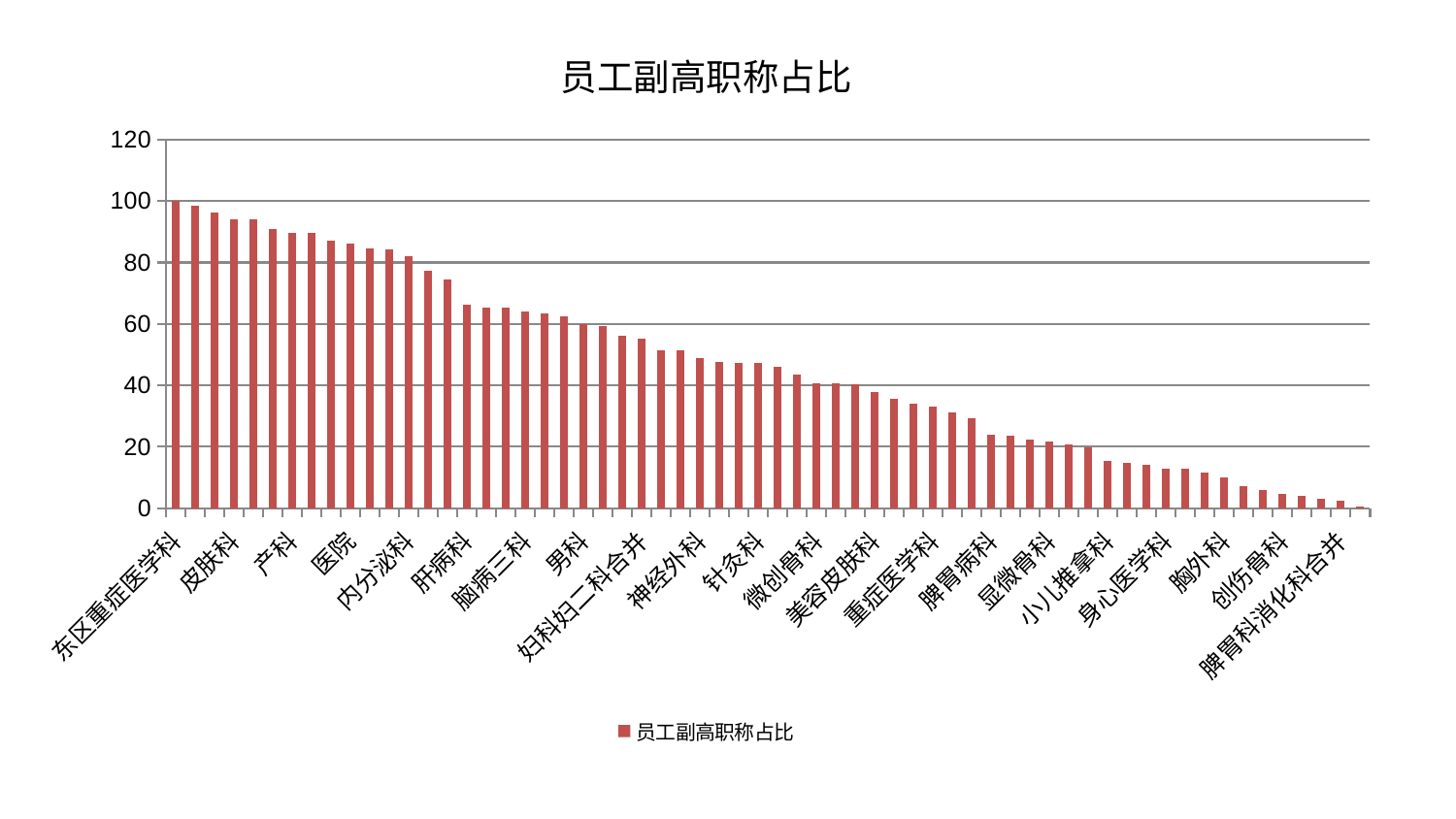

### Chart: 员工副高职称占比

| Category | 员工副高职称占比 |
|---|---|
| 东区重症医学科 | 100.0 |
| 肾脏内科 | 98.39793441691342 |
| 肾病科 | 96.3688410603123 |
| 皮肤科 | 94.1137312167352 |
| 肛肠科 | 94.00306698889766 |
| 血液科 | 90.7576274298021 |
| 产科 | 89.69064894393676 |
| 肿瘤内科 | 89.54305591466878 |
| 乳腺甲状腺外科 | 87.2602082514827 |
| 医院 | 86.33495930634008 |
| 心病三科 | 84.59674681724202 |
| 东区肾病科 | 84.35161633692464 |
| 内分泌科 | 81.96101733306959 |
| 呼吸内科 | 77.36606454378267 |
| 综合内科 | 74.3807098660432 |
| 肝病科 | 66.27892568095771 |
| 神经内科 | 65.27750679879341 |
| 西区重症医学科 | 65.2153289298984 |
| 脑病三科 | 64.02344315486656 |
| 运动损伤骨科 | 63.405298432325324 |
| 老年医学科 | 62.503380005843304 |
| 男科 | 59.82473046503632 |
| 肝胆外科 | 59.16422863429778 |
| 妇科 | 56.31599245041649 |
| 妇科妇二科合并 | 55.148886417493436 |
| 小儿骨科 | 51.46198840986242 |
| 眼科 | 51.443749730155446 |
| 神经外科 | 48.91974026934087 |
| 推拿科 | 47.74994857760871 |
| 康复科 | 47.451112138549114 |
| 针灸科 | 47.255940997036845 |
| 心病一科 | 45.937779459385816 |
| 脑病二科 | 43.58530658673796 |
| 微创骨科 | 40.78351227954829 |
| 妇二科 | 40.54635545398629 |
| 心病四科 | 40.357839184421024 |
| 美容皮肤科 | 37.87781956363681 |
| 周围血管科 | 35.63760165294019 |
| 脊柱骨科 | 33.96756159112876 |
| 重症医学科 | 33.007885562149205 |
| 消化内科 | 31.166384852289216 |
| 脑病一科 | 29.414575988482817 |
| 脾胃病科 | 23.866278497780492 |
| 关节骨科 | 23.511426609655757 |
| 耳鼻喉科 | 22.37206524959229 |
| 显微骨科 | 21.82000647133693 |
| 骨科 | 20.730686170177123 |
| 儿科 | 19.693793451880282 |
| 小儿推拿科 | 15.30841318708776 |
| 中医外治中心 | 14.80657890799012 |
| 风湿病科 | 14.105140169580725 |
| 身心医学科 | 13.033355062049095 |
| 泌尿外科 | 12.788757336209574 |
| 心病二科 | 11.636040313766667 |
| 胸外科 | 9.953114449790494 |
| 口腔科 | 7.204277329506338 |
| 中医经典科 | 5.994009894721989 |
| 创伤骨科 | 4.742951412051523 |
| 普通外科 | 3.8961694933339284 |
| 治未病中心 | 3.1686288713827913 |
| 脾胃科消化科合并 | 2.519886723723609 |
| 心血管内科 | 0.4380039900181708 |
27